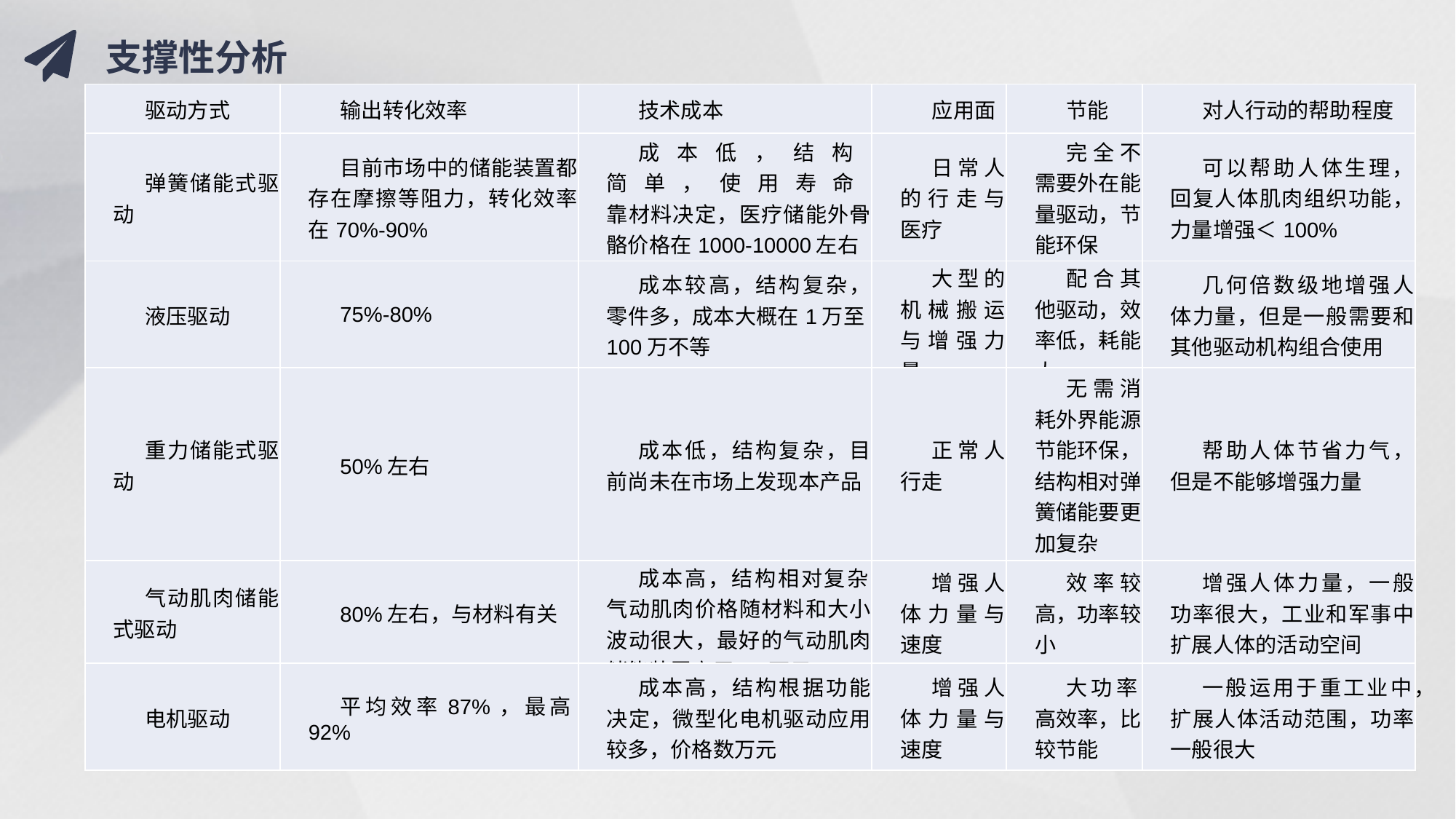

支撑性分析
| 驱动方式 | 输出转化效率 | 技术成本 | 应用面 | 节能 | 对人行动的帮助程度 |
| --- | --- | --- | --- | --- | --- |
| 弹簧储能式驱动 | 目前市场中的储能装置都存在摩擦等阻力，转化效率在70%-90% | 成本低，结构 简单，使用寿命 靠材料决定，医疗储能外骨骼价格在1000-10000左右 | 日常人的行走与医疗 | 完全不需要外在能量驱动，节能环保 | 可以帮助人体生理，回复人体肌肉组织功能，力量增强＜100% |
| 液压驱动 | 75%-80% | 成本较高，结构复杂，零件多，成本大概在1万至100万不等 | 大型的机械搬运与增强力量 | 配合其他驱动，效率低，耗能大 | 几何倍数级地增强人体力量，但是一般需要和其他驱动机构组合使用 |
| 重力储能式驱动 | 50%左右 | 成本低，结构复杂，目前尚未在市场上发现本产品 | 正常人行走 | 无需消耗外界能源，节能环保，结构相对弹簧储能要更加复杂 | 帮助人体节省力气，但是不能够增强力量 |
| 气动肌肉储能式驱动 | 80%左右，与材料有关 | 成本高，结构相对复杂，气动肌肉价格随材料和大小波动很大，最好的气动肌肉储能装置高于10万元 | 增强人体力量与速度 | 效率较高，功率较小 | 增强人体力量，一般功率很大，工业和军事中扩展人体的活动空间 |
| 电机驱动 | 平均效率87%，最高92% | 成本高，结构根据功能决定，微型化电机驱动应用较多，价格数万元 | 增强人体力量与速度 | 大功率，高效率，比较节能 | 一般运用于重工业中，扩展人体活动范围，功率一般很大 |